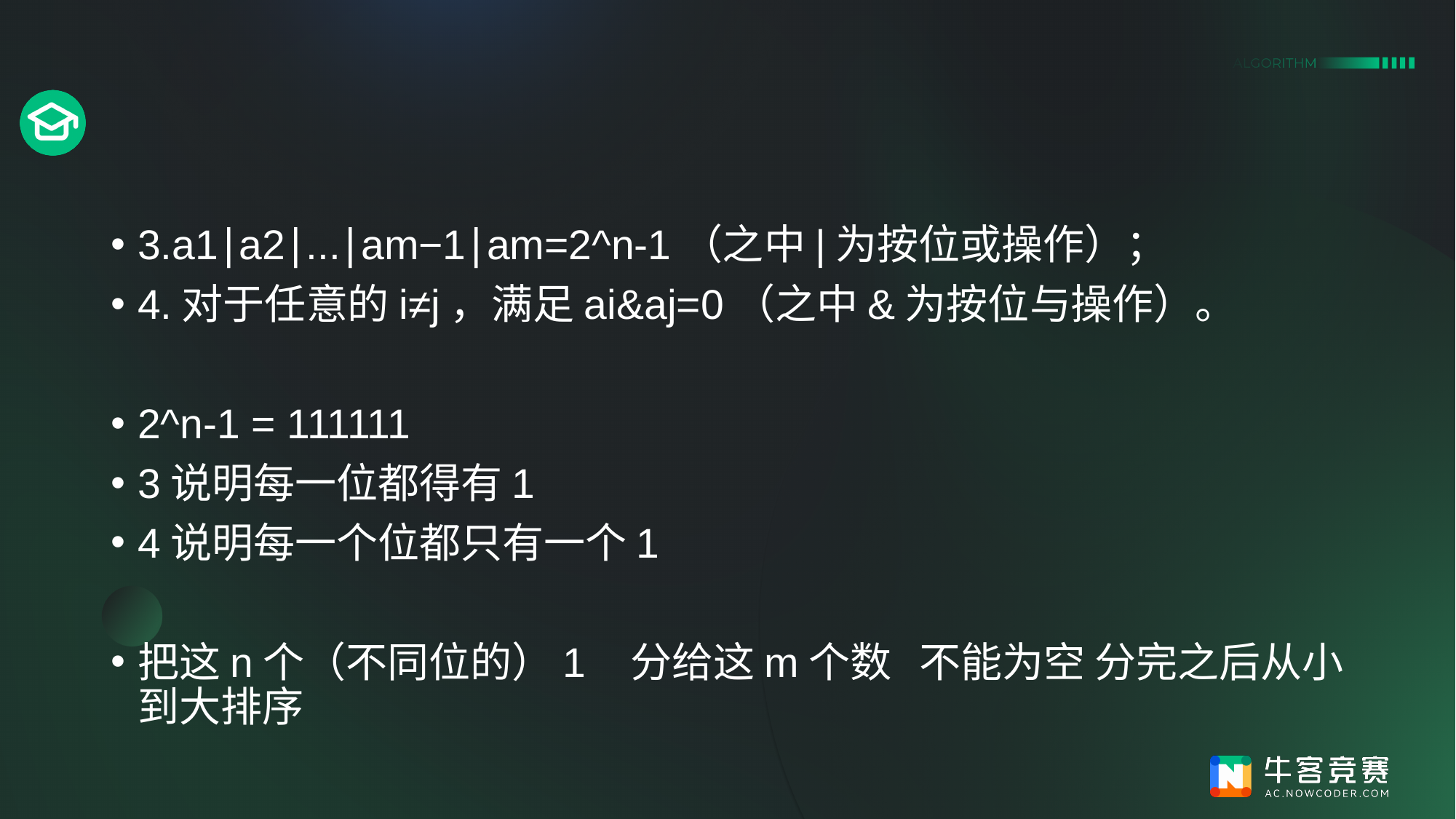

#
3.a1∣a2∣...∣am−1∣am=2^n-1（之中|为按位或操作）；
4.对于任意的i≠j，满足ai&aj=0（之中&为按位与操作）。

2^n-1 = 111111
3说明每一位都得有1
4说明每一个位都只有一个1

把这n个（不同位的）1   分给这m个数   不能为空 分完之后从小到大排序